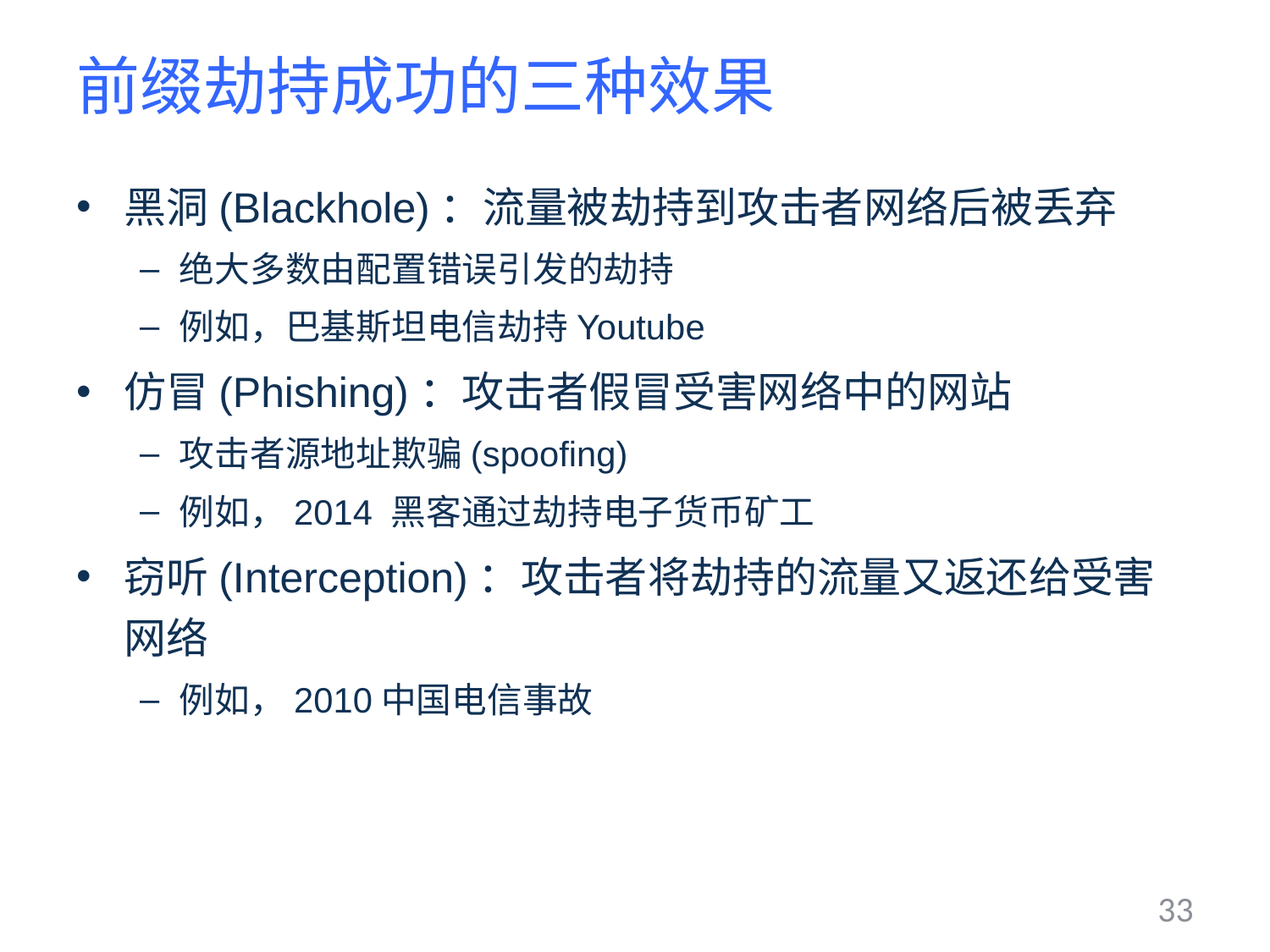

# 前缀劫持成功的三种效果
黑洞(Blackhole)：流量被劫持到攻击者网络后被丢弃
绝大多数由配置错误引发的劫持
例如，巴基斯坦电信劫持Youtube
仿冒(Phishing)：攻击者假冒受害网络中的网站
攻击者源地址欺骗(spoofing)
例如，2014 黑客通过劫持电子货币矿工
窃听(Interception)：攻击者将劫持的流量又返还给受害网络
例如，2010中国电信事故

33